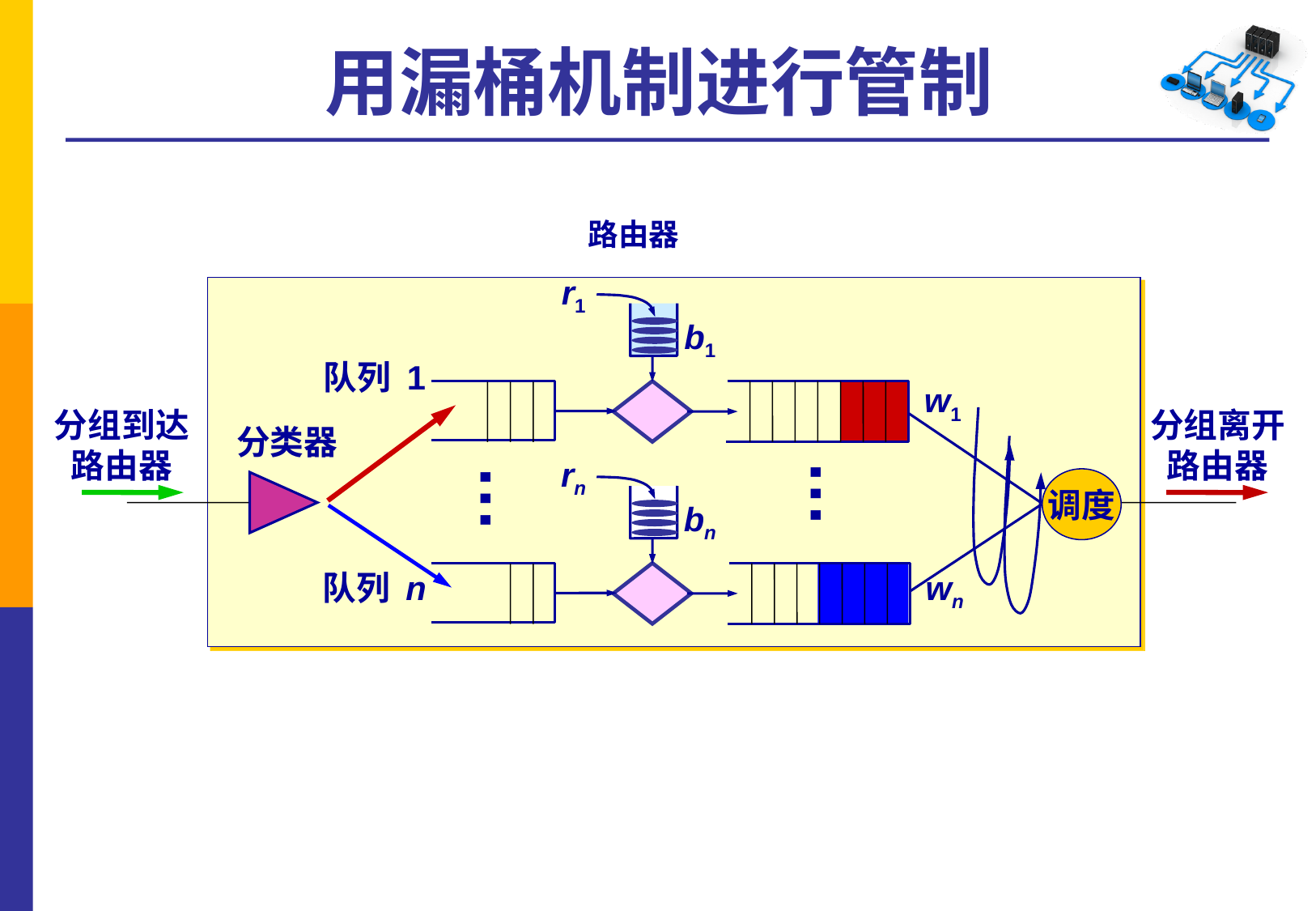

# 用漏桶机制进行管制
路由器
r1

b1

队列 1

w1

分组到达
路由器
分组离开
路由器

分类器

rn
…
…

调度

bn

wn
队列 n